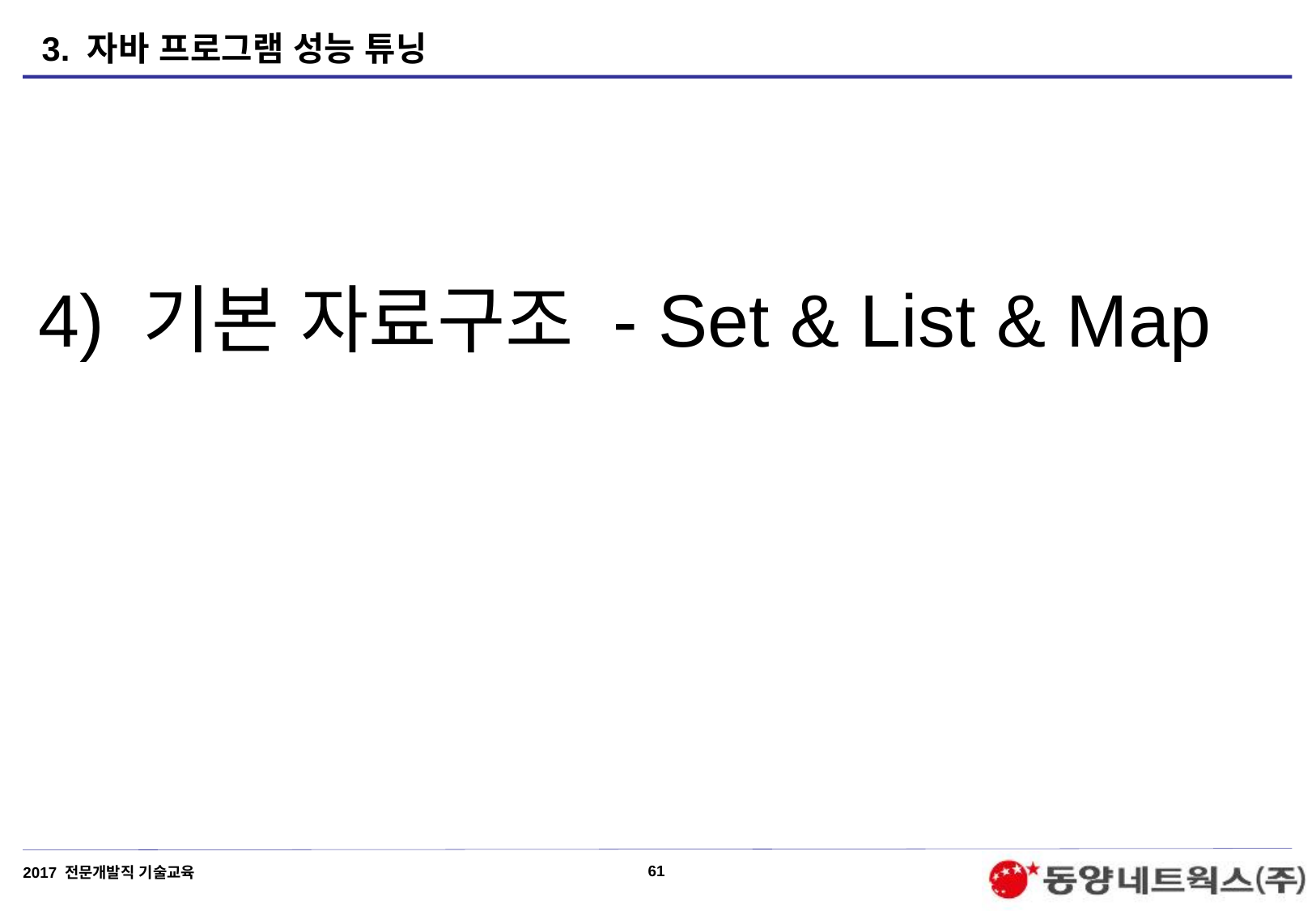

# 3. 자바 프로그램 성능 튜닝

4) 기본 자료구조 - Set & List & Map